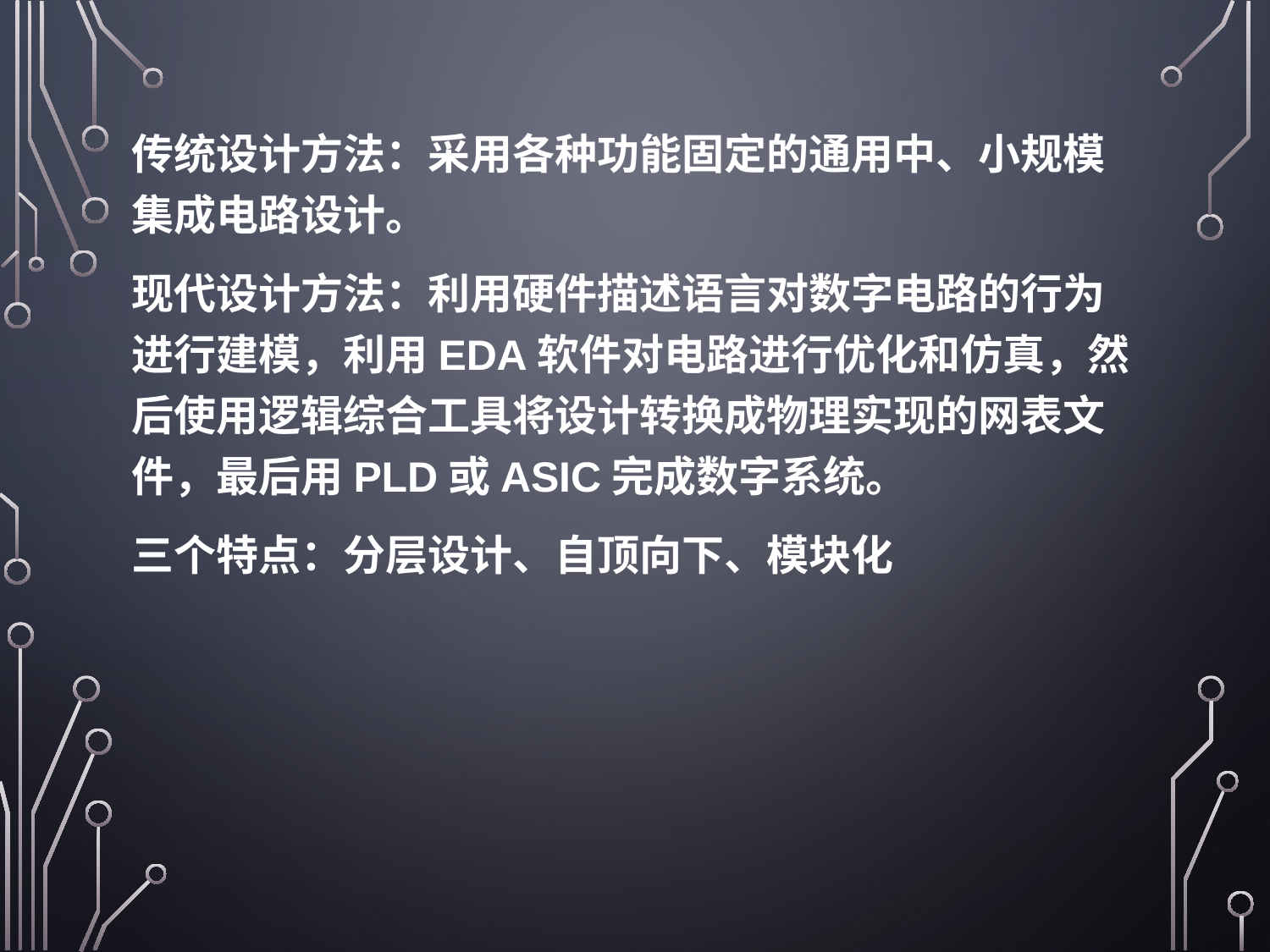

传统设计方法：采用各种功能固定的通用中、小规模集成电路设计。
现代设计方法：利用硬件描述语言对数字电路的行为进行建模，利用EDA软件对电路进行优化和仿真，然后使用逻辑综合工具将设计转换成物理实现的网表文件，最后用PLD或ASIC完成数字系统。
三个特点：分层设计、自顶向下、模块化